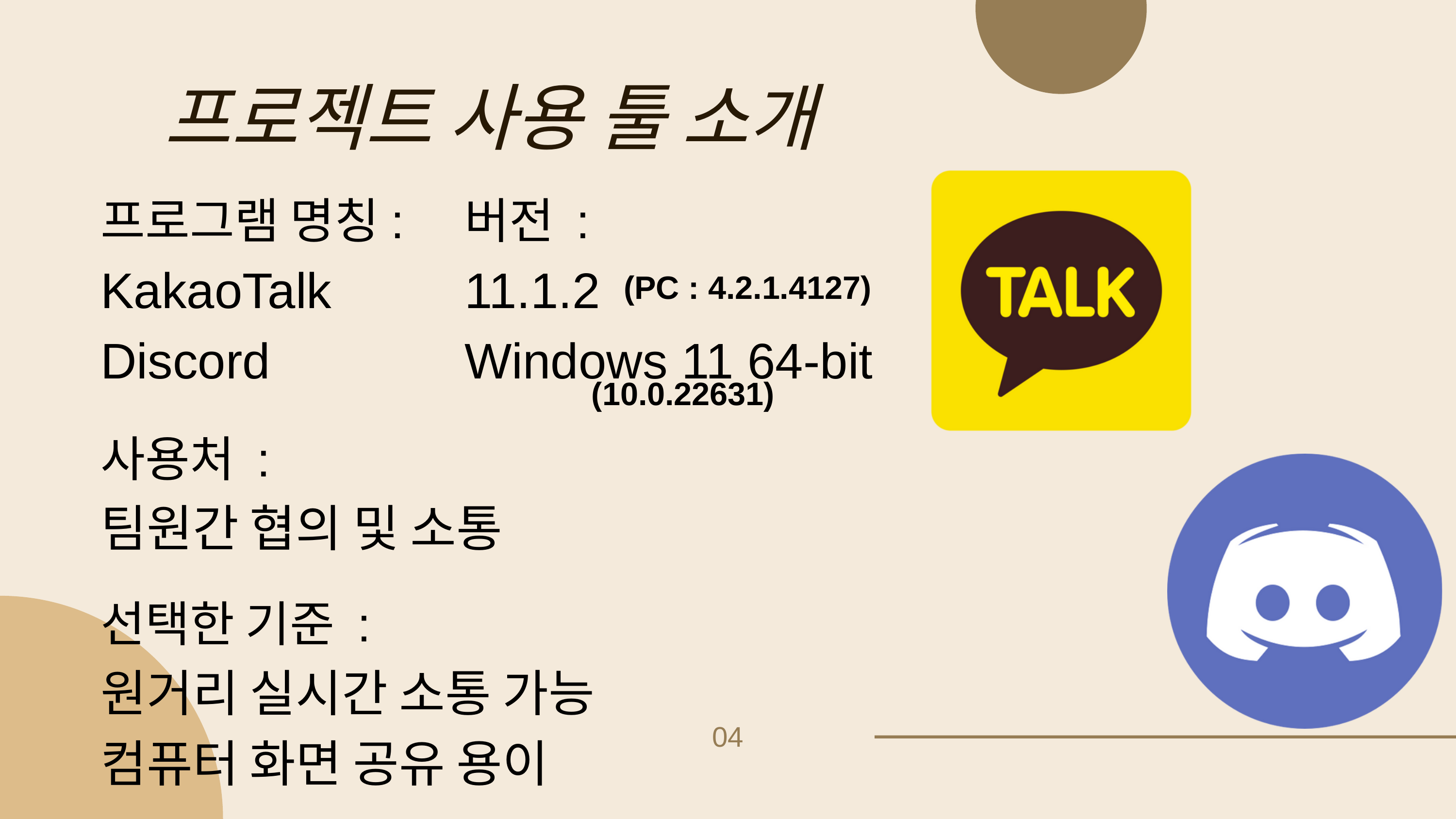

프로젝트 사용 툴 소개

프로그램 명칭:
KakaoTalk
Discord

버전 :
11.1.2
Windows 11 64-bit

(PC : 4.2.1.4127)
(10.0.22631)
사용처 :
팀원간 협의 및 소통

선택한 기준 :
원거리 실시간 소통 가능
컴퓨터 화면 공유 용이

04